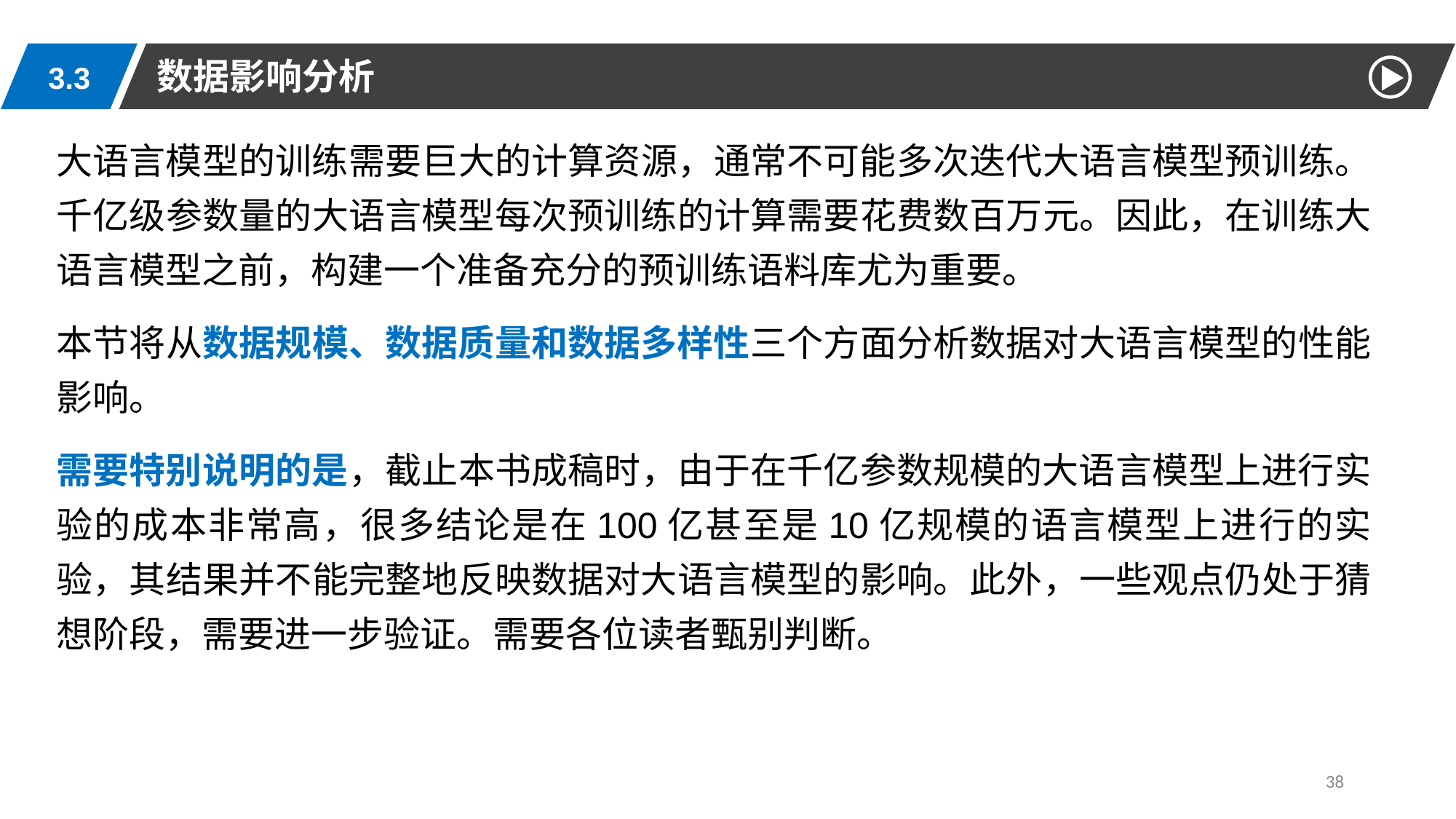

数据影响分析
3.3

大语言模型的训练需要巨大的计算资源，通常不可能多次迭代大语言模型预训练。千亿级参数量的大语言模型每次预训练的计算需要花费数百万元。因此，在训练大语言模型之前，构建一个准备充分的预训练语料库尤为重要。
本节将从数据规模、数据质量和数据多样性三个方面分析数据对大语言模型的性能影响。
需要特别说明的是，截止本书成稿时，由于在千亿参数规模的大语言模型上进行实验的成本非常高，很多结论是在100亿甚至是10亿规模的语言模型上进行的实验，其结果并不能完整地反映数据对大语言模型的影响。此外，一些观点仍处于猜想阶段，需要进一步验证。需要各位读者甄别判断。
38